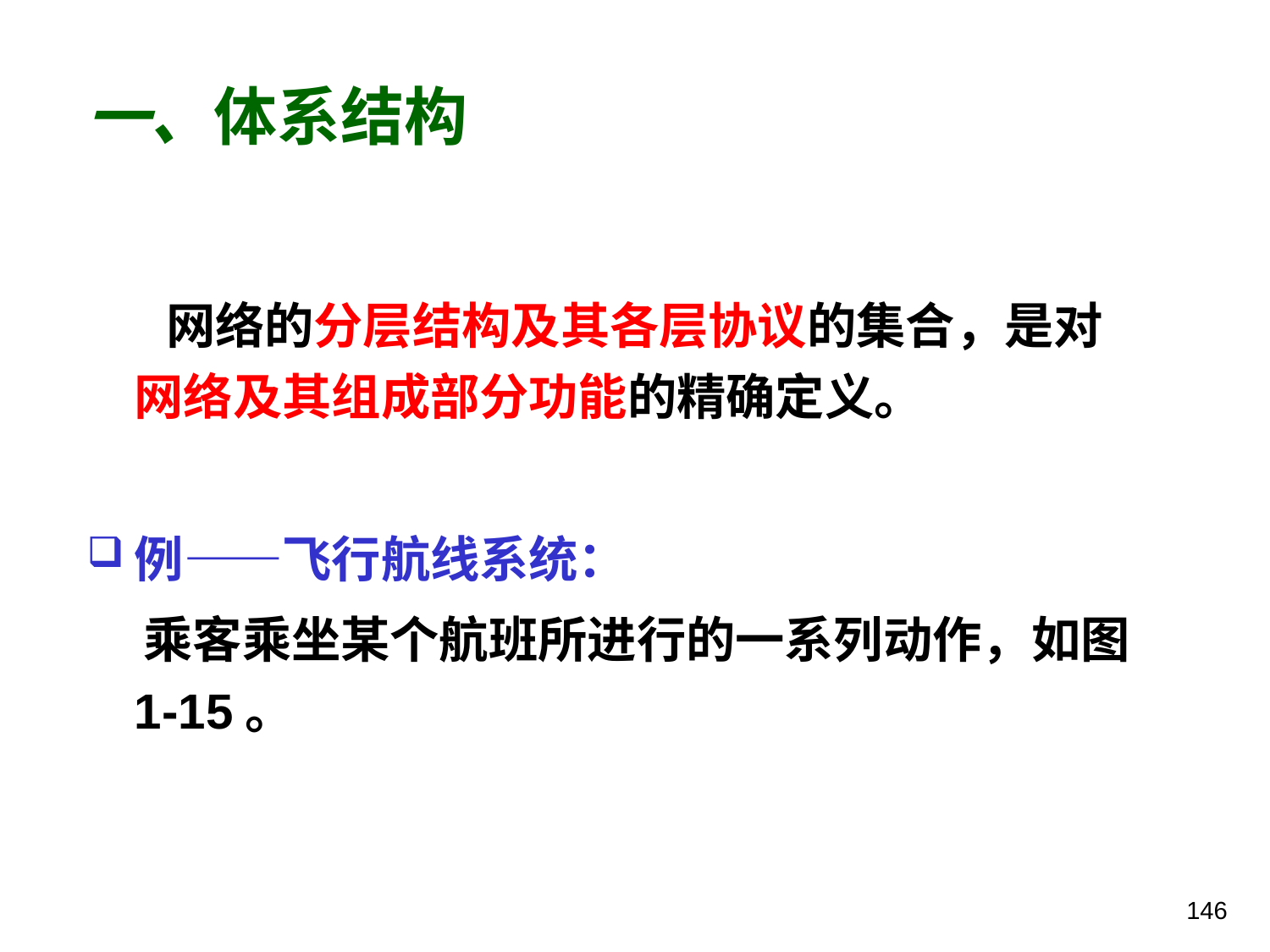

# 一、体系结构
      网络的分层结构及其各层协议的集合，是对网络及其组成部分功能的精确定义。

例——飞行航线系统：
    乘客乘坐某个航班所进行的一系列动作，如图1-15。

146